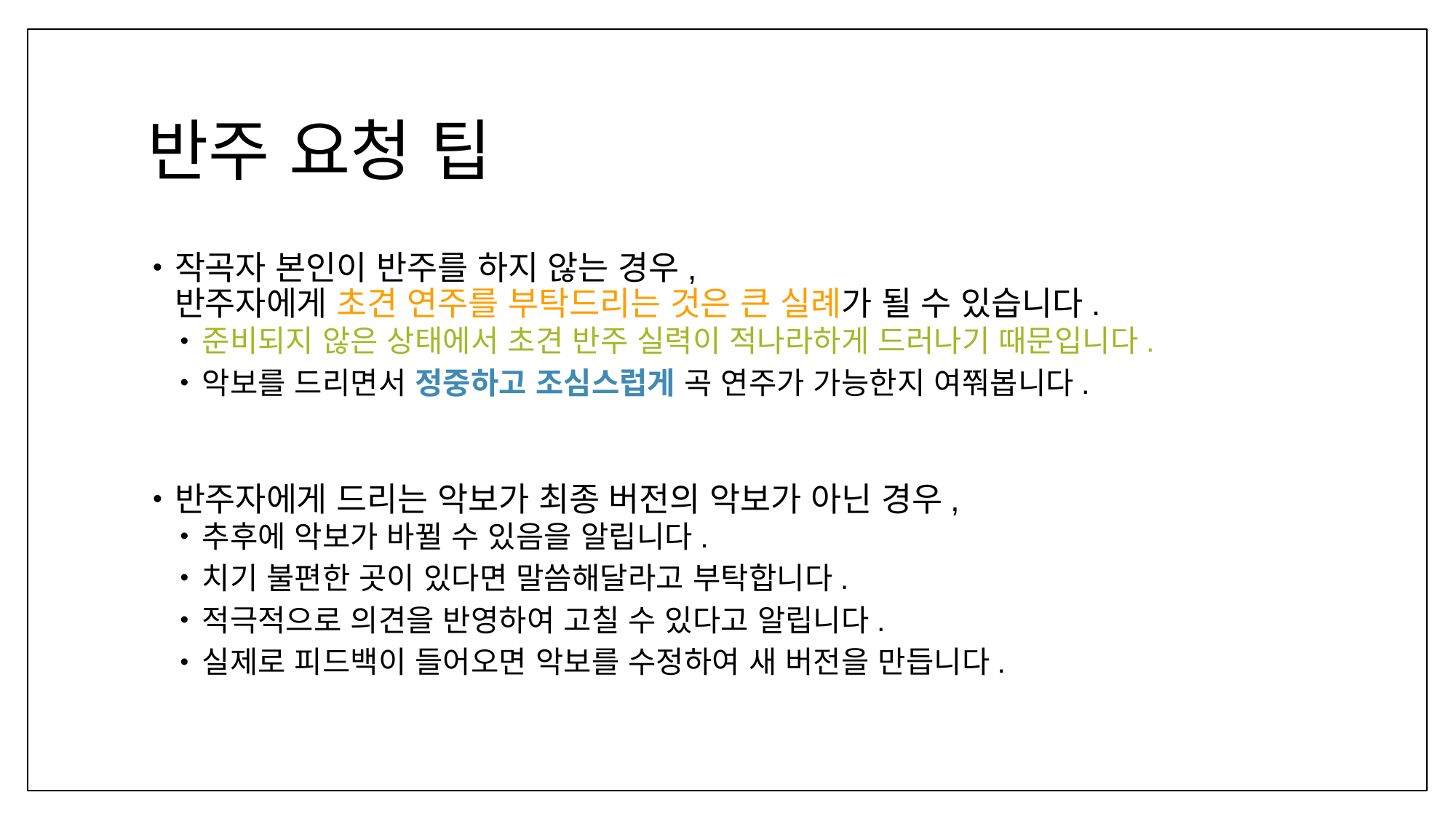

# 반주 요청 팁
작곡자 본인이 반주를 하지 않는 경우,
반주자에게 초견 연주를 부탁드리는 것은 큰 실례가 될 수 있습니다.
준비되지 않은 상태에서 초견 반주 실력이 적나라하게 드러나기 때문입니다.
악보를 드리면서 정중하고 조심스럽게 곡 연주가 가능한지 여쭤봅니다.

반주자에게 드리는 악보가 최종 버전의 악보가 아닌 경우,
추후에 악보가 바뀔 수 있음을 알립니다.
치기 불편한 곳이 있다면 말씀해달라고 부탁합니다.
적극적으로 의견을 반영하여 고칠 수 있다고 알립니다.
실제로 피드백이 들어오면 악보를 수정하여 새 버전을 만듭니다.